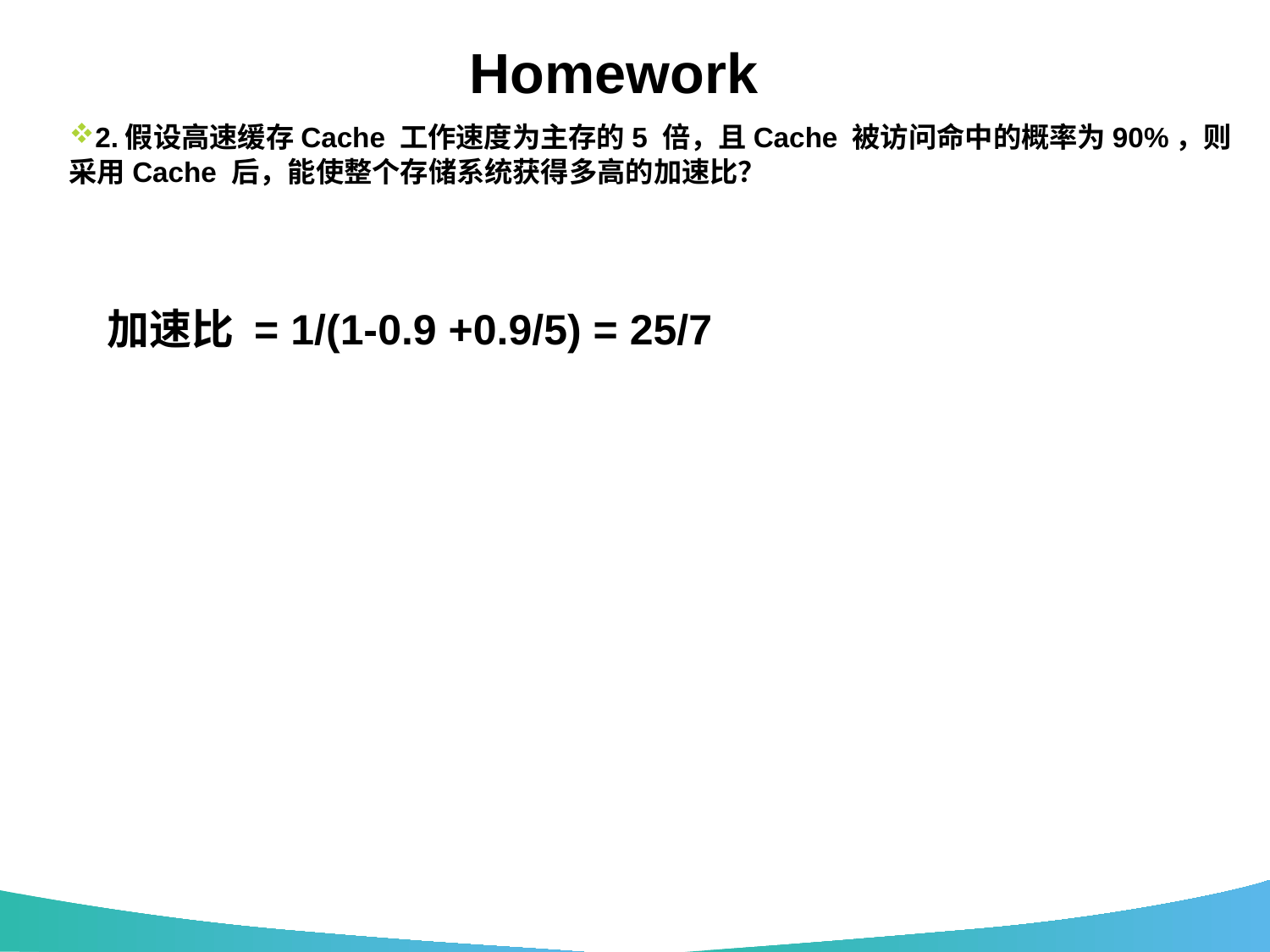

# Homework
2.假设高速缓存Cache 工作速度为主存的5 倍，且Cache 被访问命中的概率为90%，则采用Cache 后，能使整个存储系统获得多高的加速比？
加速比 = 1/(1-0.9 +0.9/5) = 25/7